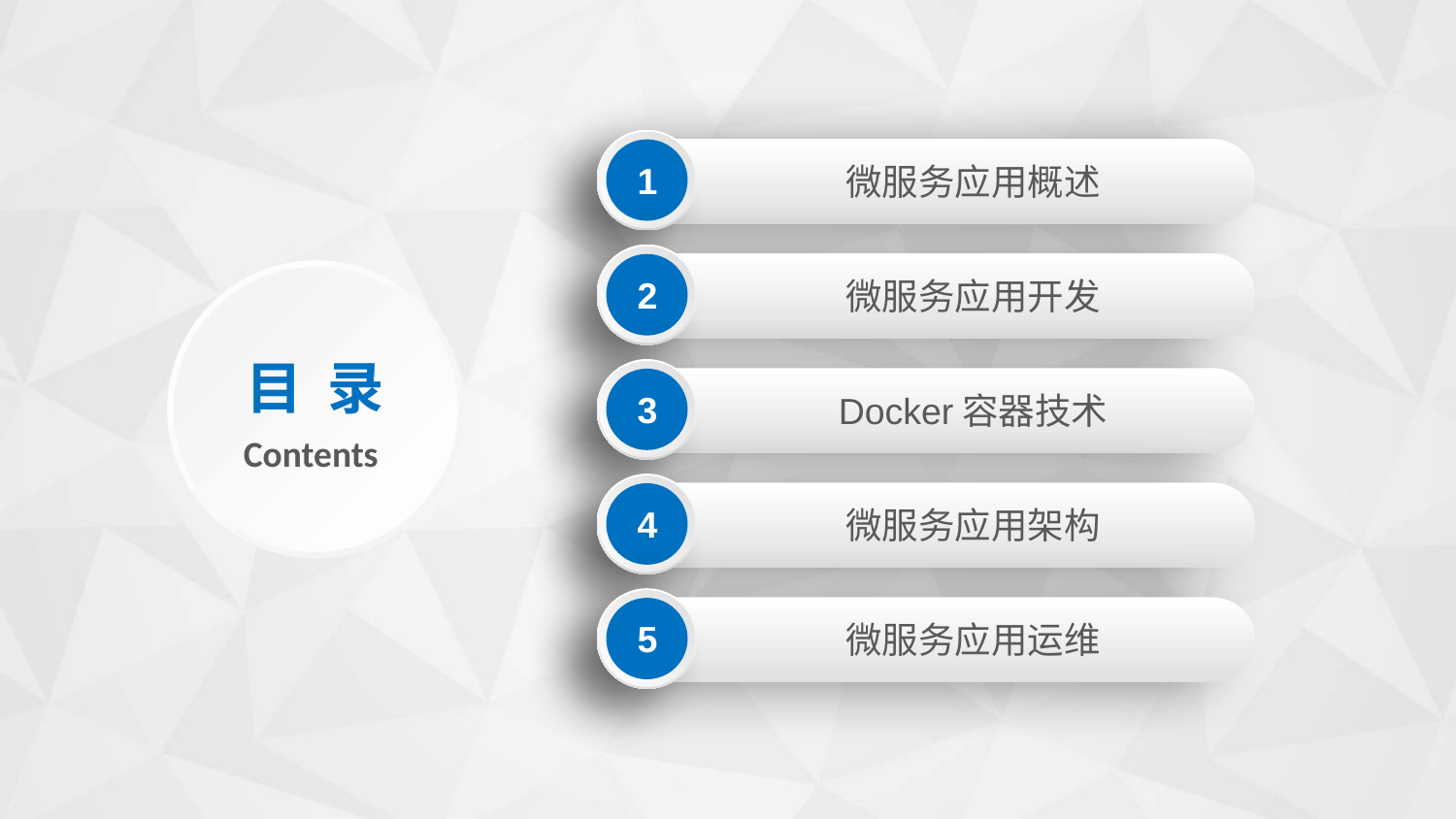

1
微服务应用概述

2
微服务应用开发

目  录
Contents

3
Docker容器技术

4
微服务应用架构

5
微服务应用运维